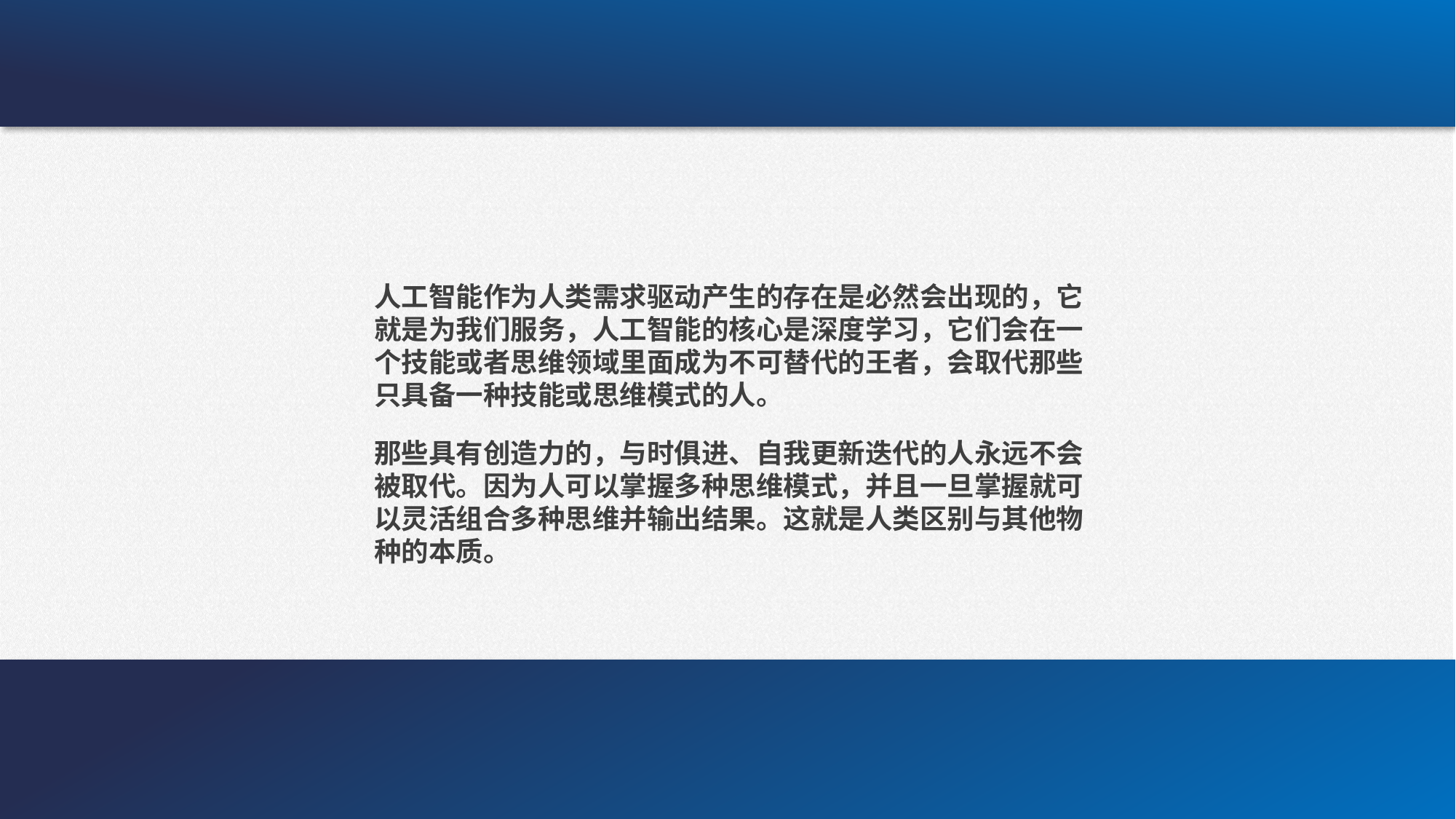

人工智能作为人类需求驱动产生的存在是必然会出现的，它就是为我们服务，人工智能的核心是深度学习，它们会在一个技能或者思维领域里面成为不可替代的王者，会取代那些只具备一种技能或思维模式的人。

那些具有创造力的，与时俱进、自我更新迭代的人永远不会被取代。因为人可以掌握多种思维模式，并且一旦掌握就可以灵活组合多种思维并输出结果。这就是人类区别与其他物种的本质。